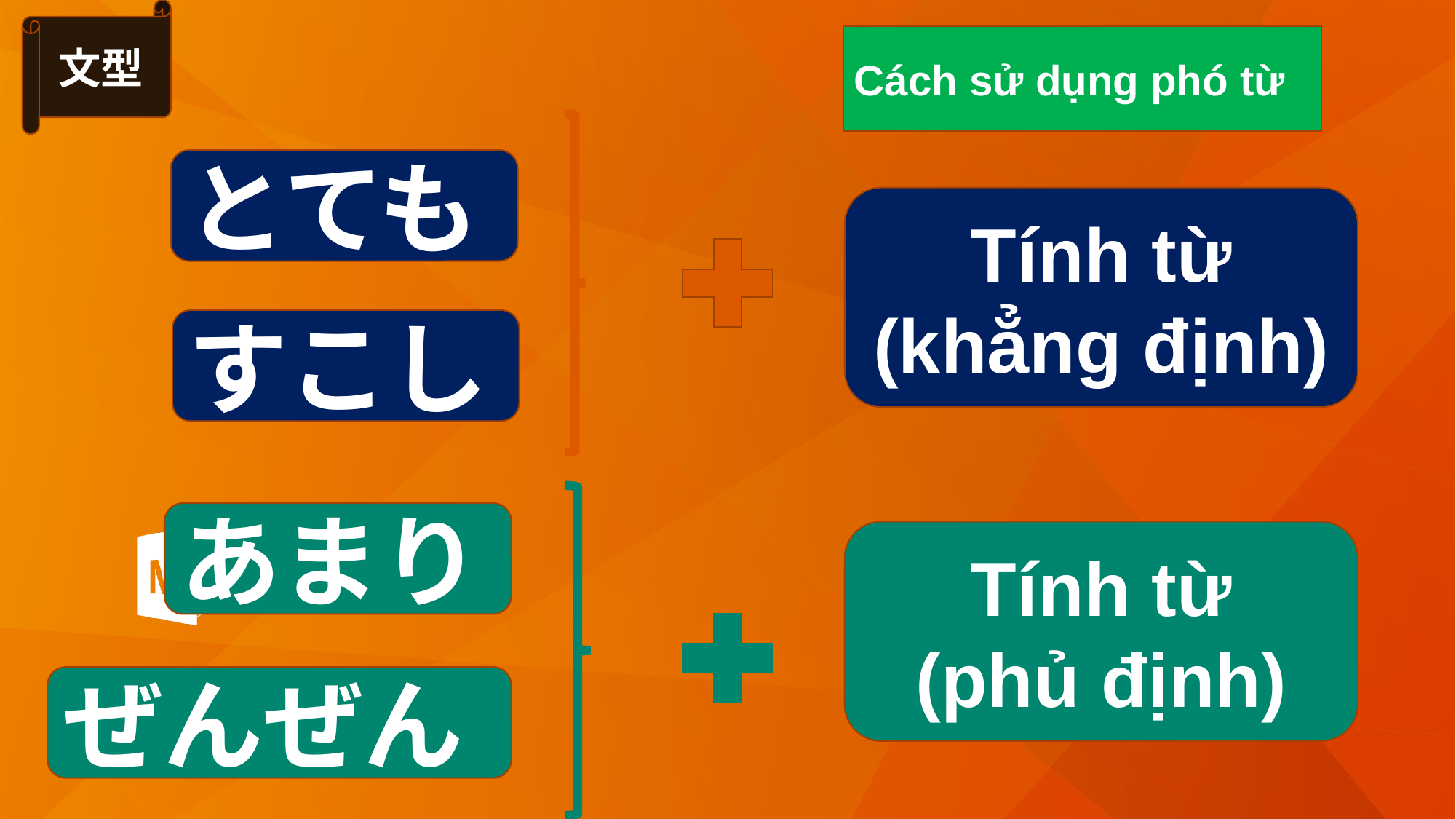

文型
Cách sử dụng phó từ

とても
Tính từ
(khẳng định)

すこし

あまり
Tính từ
(phủ định)

ぜんぜん